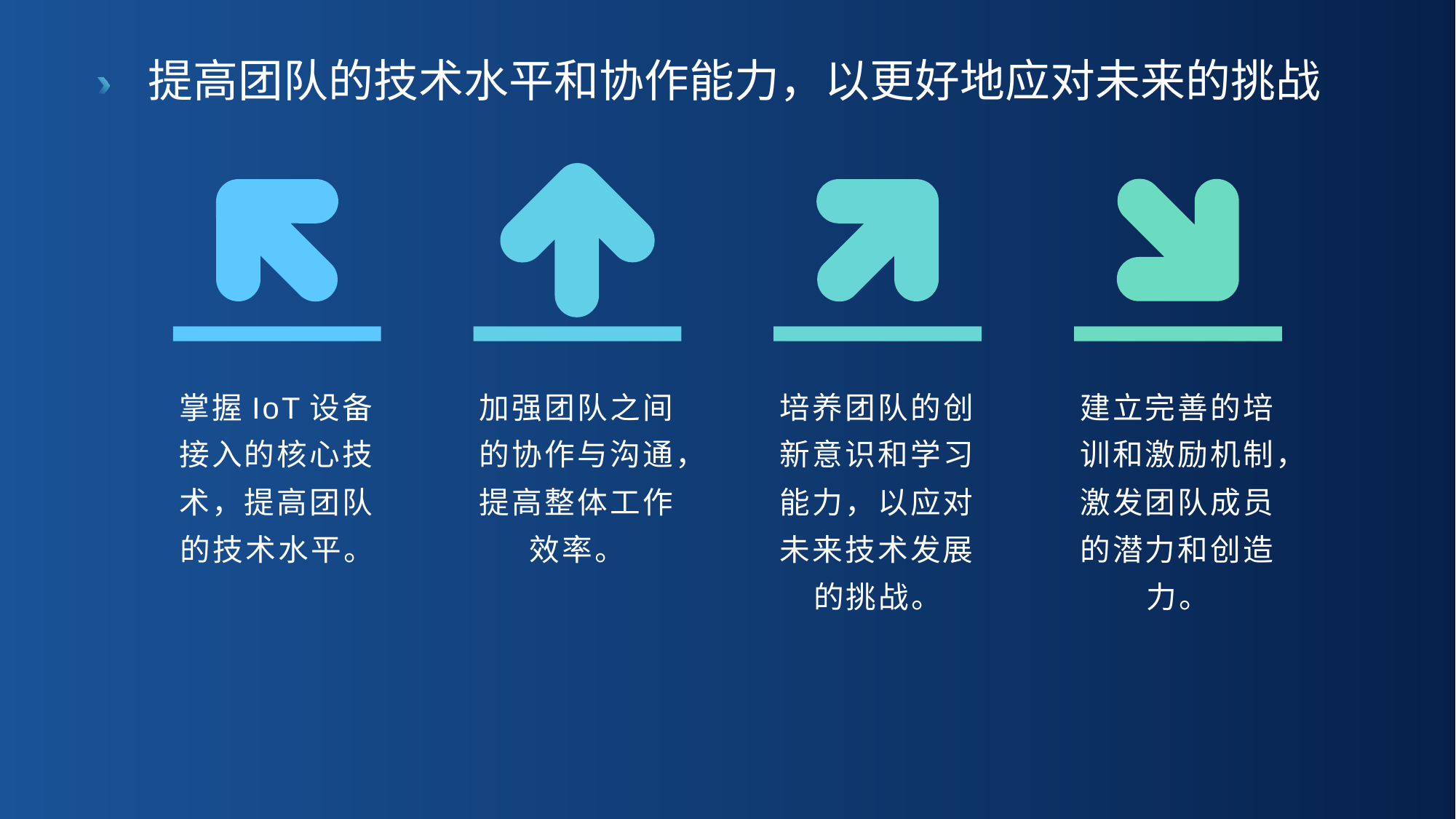

# 提高团队的技术水平和协作能力，以更好地应对未来的挑战

掌握IoT设备接入的核心技术，提高团队的技术水平。
加强团队之间的协作与沟通，提高整体工作效率。
培养团队的创新意识和学习能力，以应对未来技术发展的挑战。
建立完善的培训和激励机制，激发团队成员的潜力和创造力。